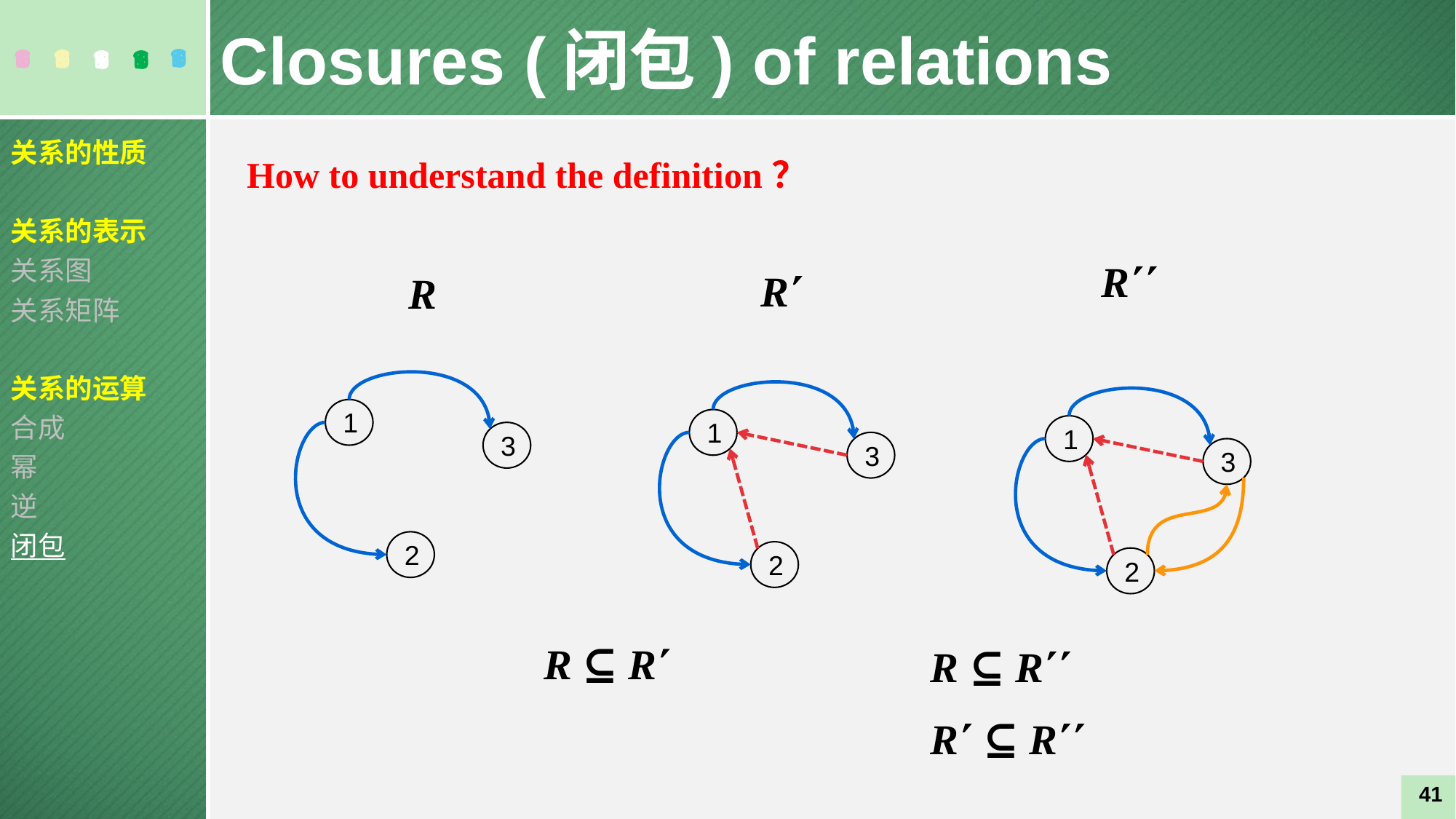

Closures (闭包) of relations

关系的性质

关系的表示
关系图
关系矩阵

关系的运算
合成
幂
逆
闭包

How to understand the definition？
R′′
R′
R
1
1
1
3
3
3
2
2
2
R ⊆ R′
R ⊆ R′′
R′ ⊆ R′′
41